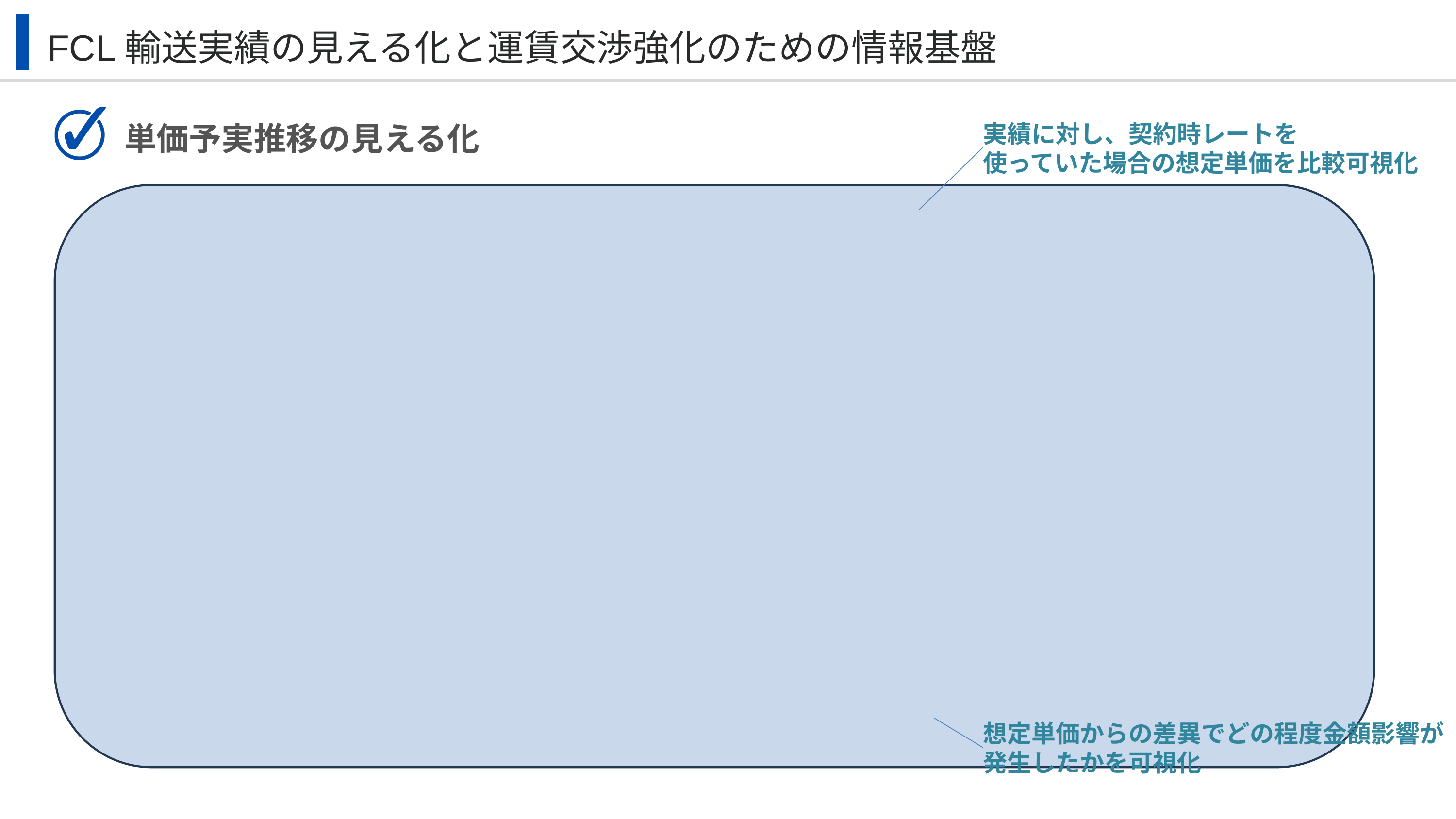

FCL輸送実績の見える化と運賃交渉強化のための情報基盤

単価予実推移の見える化
実績に対し、契約時レートを
使っていた場合の想定単価を比較可視化

想定単価からの差異でどの程度金額影響が
発生したかを可視化